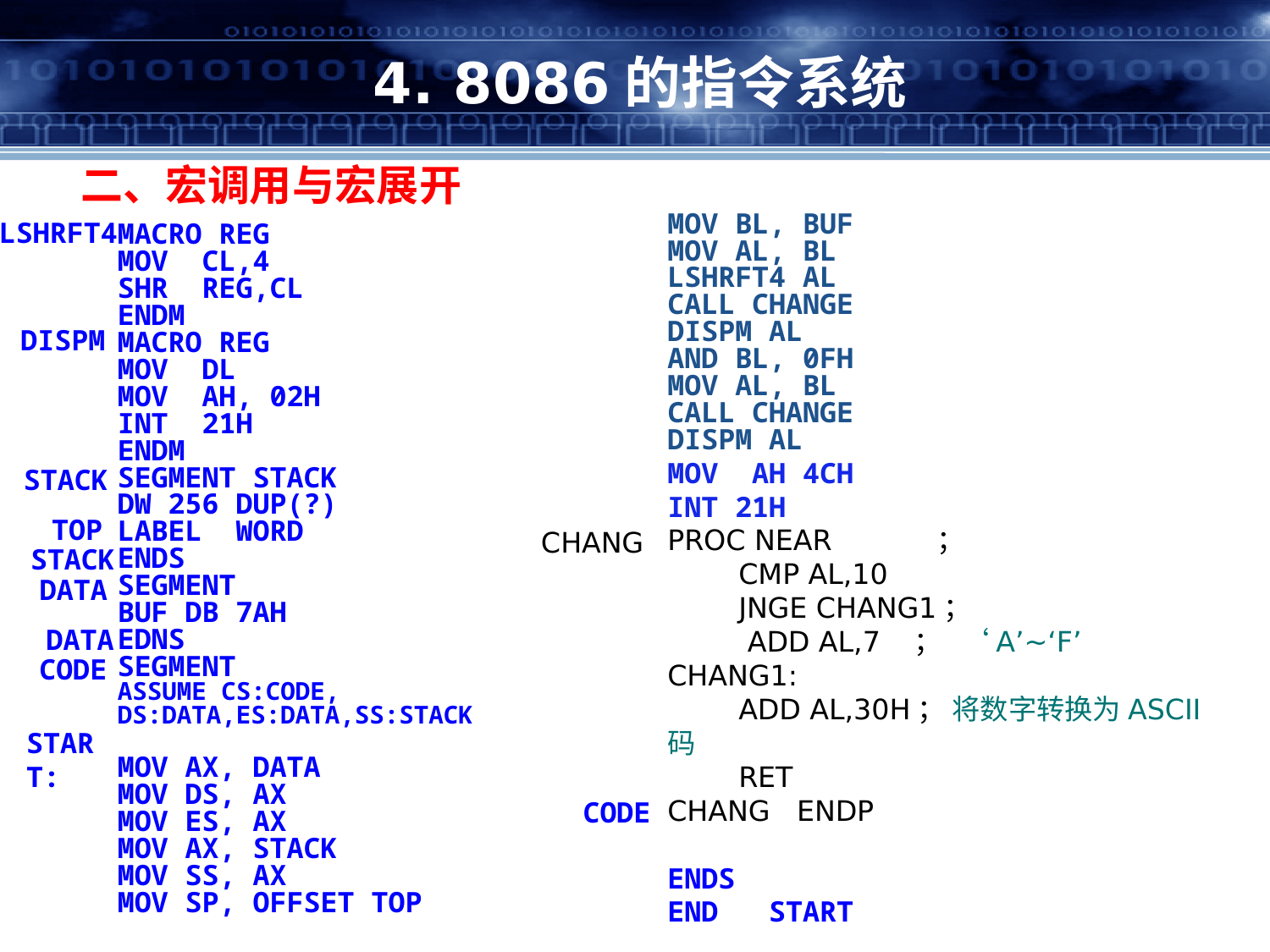

# 4. 8086的指令系统
二、宏调用与宏展开

MOV BL, BUF
MOV AL, BL
LSHRFT4 AL
CALL CHANGE
DISPM AL
AND BL, 0FH
MOV AL, BL
CALL CHANGE
DISPM AL
MOV  AH 4CH
INT 21H
PROC NEAR	 ；
        CMP AL,10
        JNGE CHANG1；
         ADD AL,7   ；   ‘A’~‘F’
CHANG1:
        ADD AL,30H； 将数字转换为ASCII码
        RET
CHANG   ENDP

ENDS
END   START

LSHRFT4
MACRO REG
MOV  CL,4
SHR  REG,CL
ENDM
MACRO REG
MOV  DL
MOV  AH, 02H
INT  21H
ENDM
SEGMENT STACK
DW 256 DUP(?)
LABEL  WORD
ENDS
SEGMENT
BUF DB 7AH
EDNS
SEGMENT
ASSUME CS:CODE, DS:DATA,ES:DATA,SS:STACK

MOV AX, DATA
MOV DS, AX
MOV ES, AX
MOV AX, STACK
MOV SS, AX
MOV SP, OFFSET TOP

DISPM
STACK
TOP
CHANG
STACK
DATA
DATA
CODE
START:
CODE